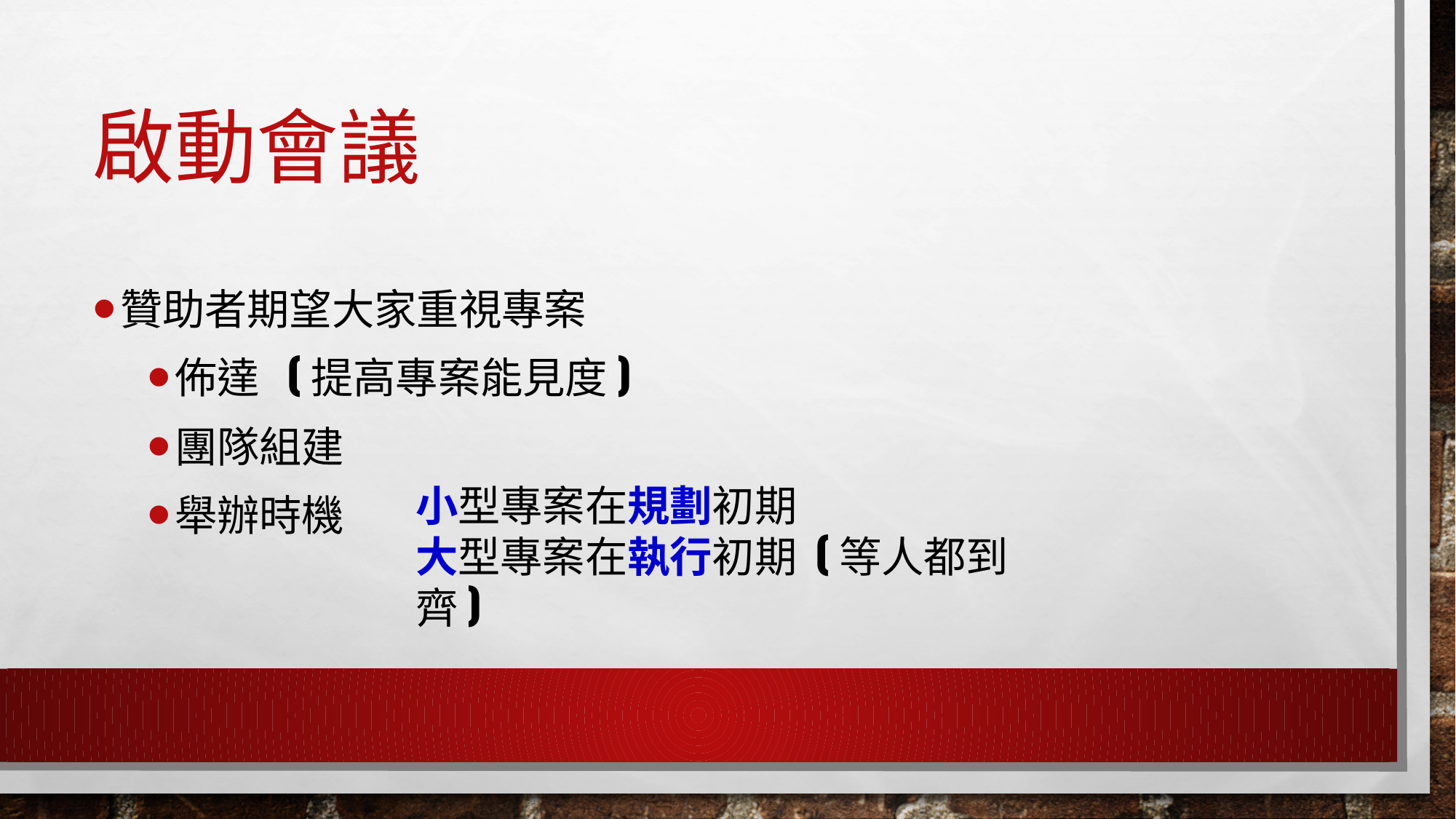

# 啟動會議
贊助者期望大家重視專案
佈達  (提高專案能見度)
團隊組建
舉辦時機

小型專案在規劃初期
大型專案在執行初期 (等人都到齊)